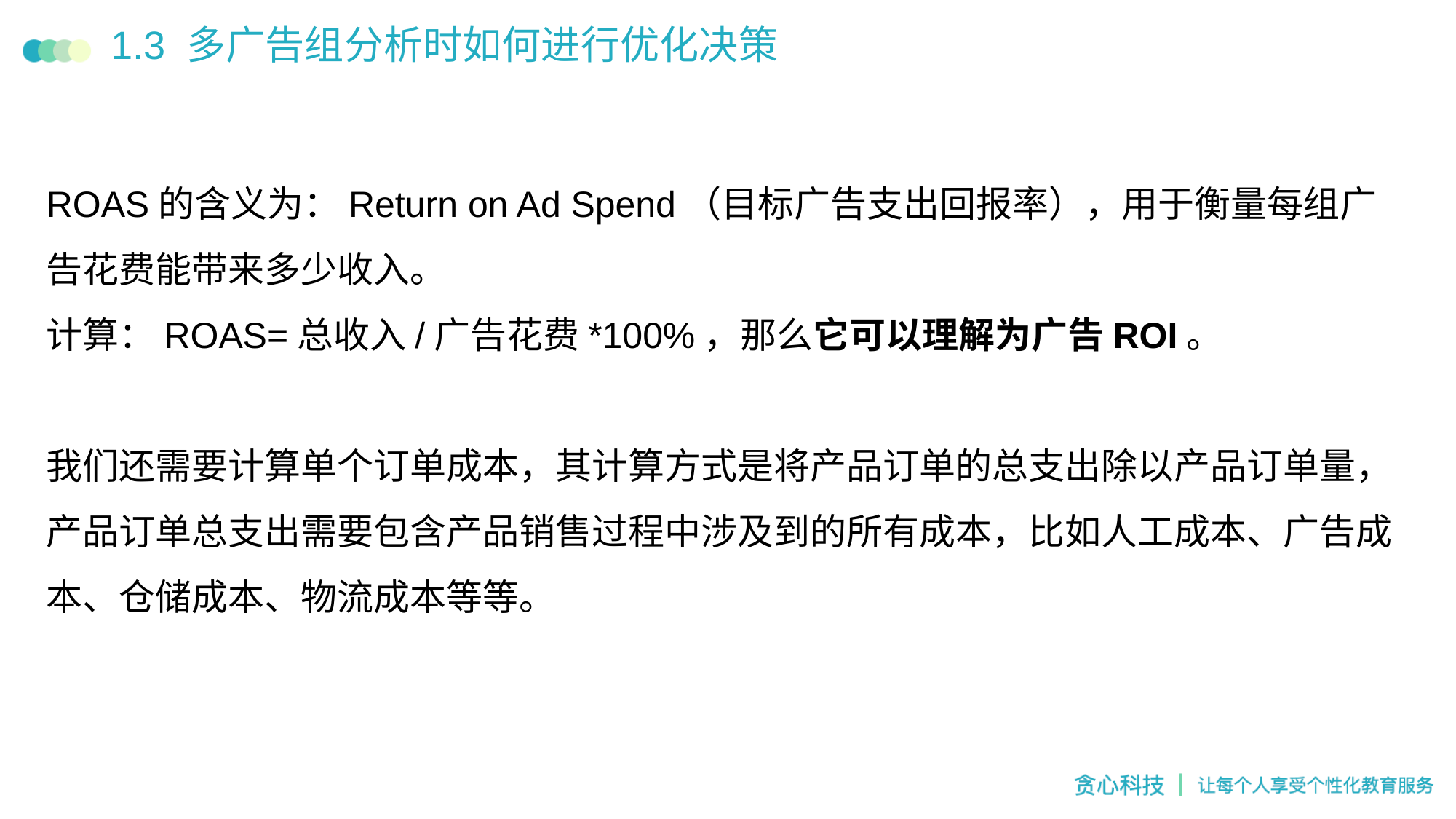

# 1.3 多广告组分析时如何进行优化决策
ROAS的含义为：Return on Ad Spend（目标广告支出回报率），用于衡量每组广告花费能带来多少收入。
计算：ROAS=总收入/广告花费*100%，那么它可以理解为广告ROI。

我们还需要计算单个订单成本，其计算方式是将产品订单的总支出除以产品订单量，产品订单总支出需要包含产品销售过程中涉及到的所有成本，比如人工成本、广告成本、仓储成本、物流成本等等。